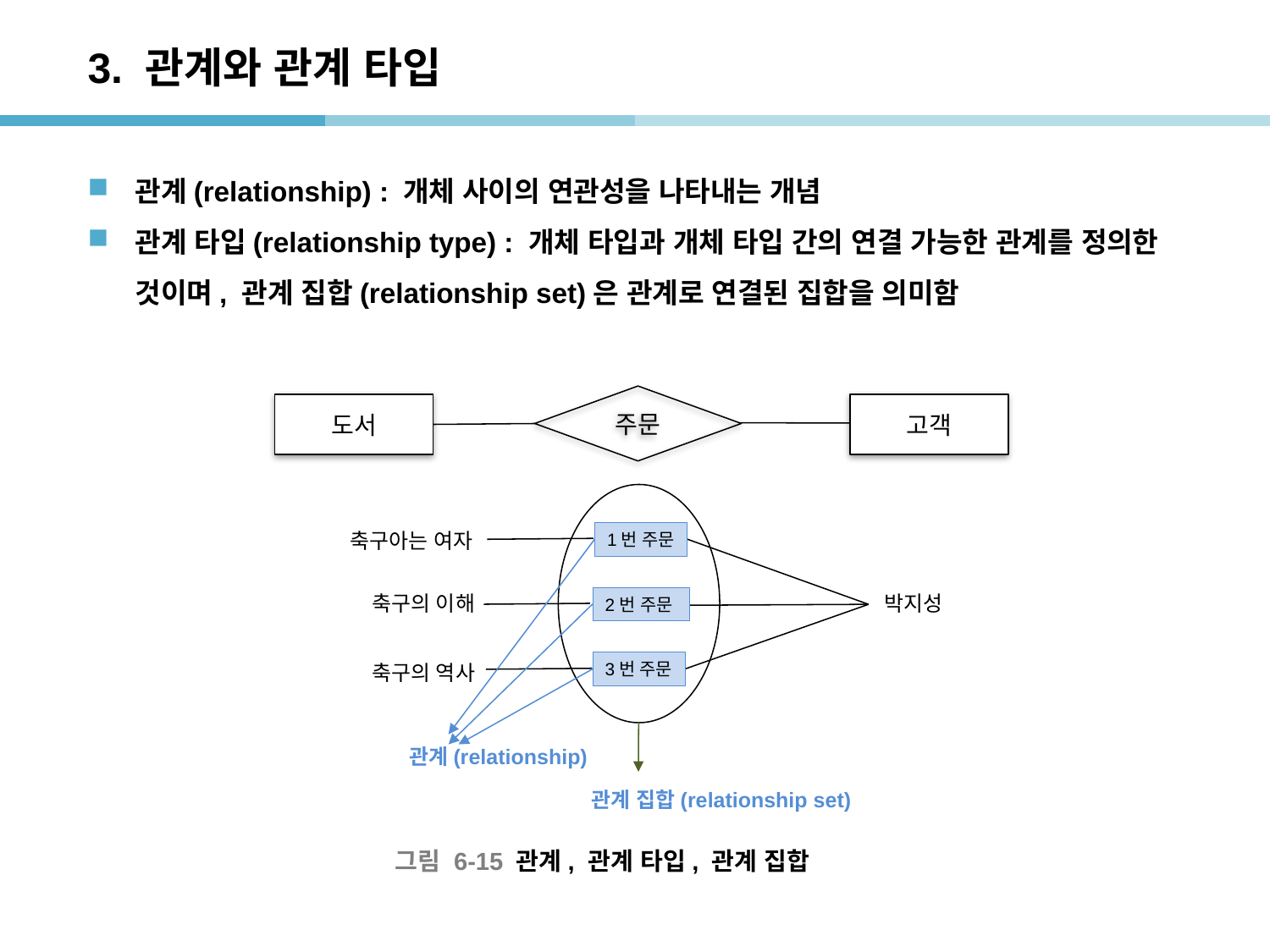

# 3. 관계와 관계 타입
관계(relationship) : 개체 사이의 연관성을 나타내는 개념
관계 타입(relationship type) : 개체 타입과 개체 타입 간의 연결 가능한 관계를 정의한 것이며, 관계 집합(relationship set)은 관계로 연결된 집합을 의미함
주문
도서
고객

축구아는 여자
1번 주문
축구의 이해
박지성
2번 주문
3번 주문
축구의 역사
관계(relationship)
관계 집합(relationship set)
그림 6-15 관계, 관계 타입, 관계 집합